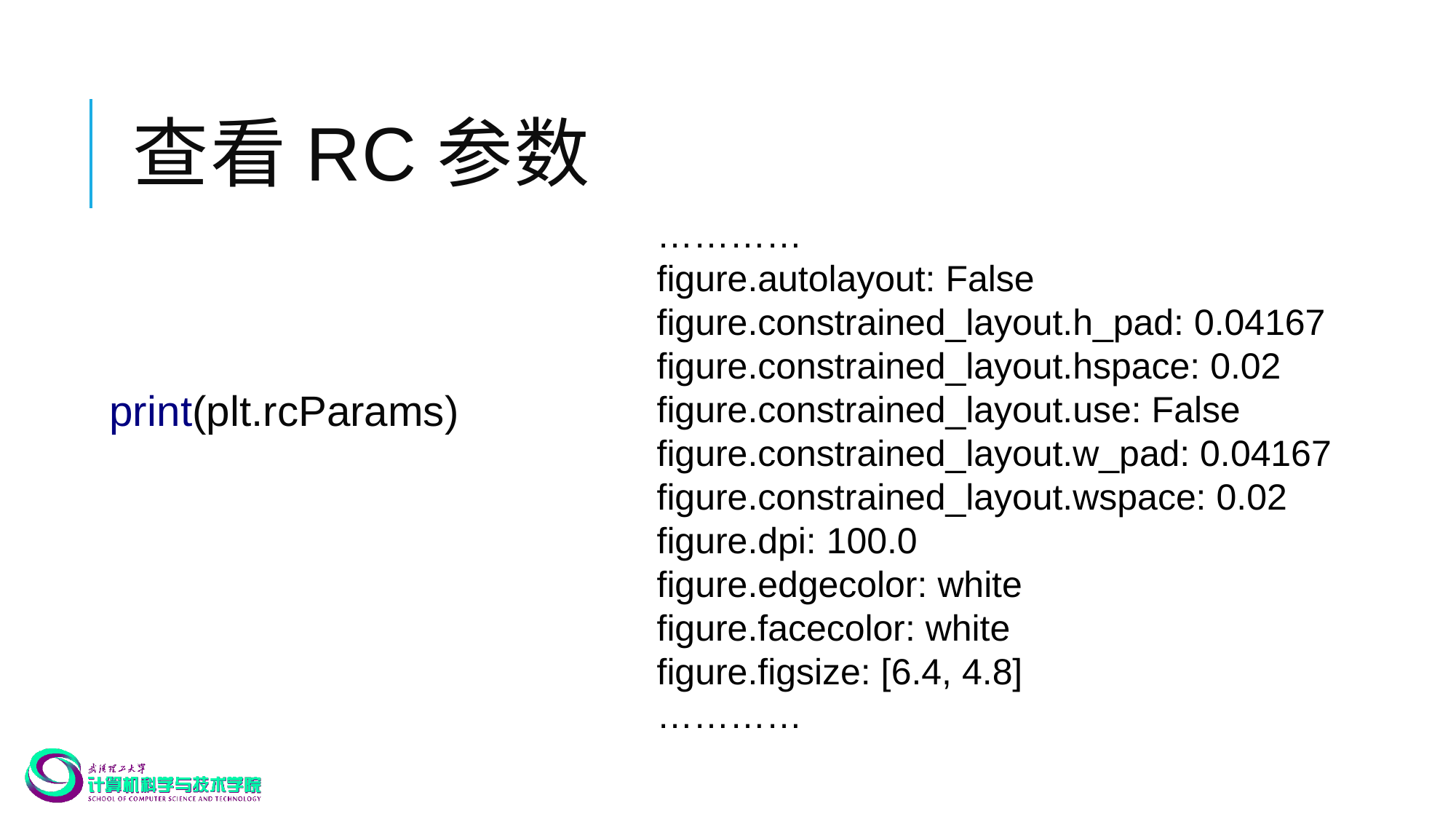

# 查看rc参数
…………
figure.autolayout: False
figure.constrained_layout.h_pad: 0.04167
figure.constrained_layout.hspace: 0.02
figure.constrained_layout.use: False
figure.constrained_layout.w_pad: 0.04167
figure.constrained_layout.wspace: 0.02
figure.dpi: 100.0
figure.edgecolor: white
figure.facecolor: white
figure.figsize: [6.4, 4.8]
…………
print(plt.rcParams)